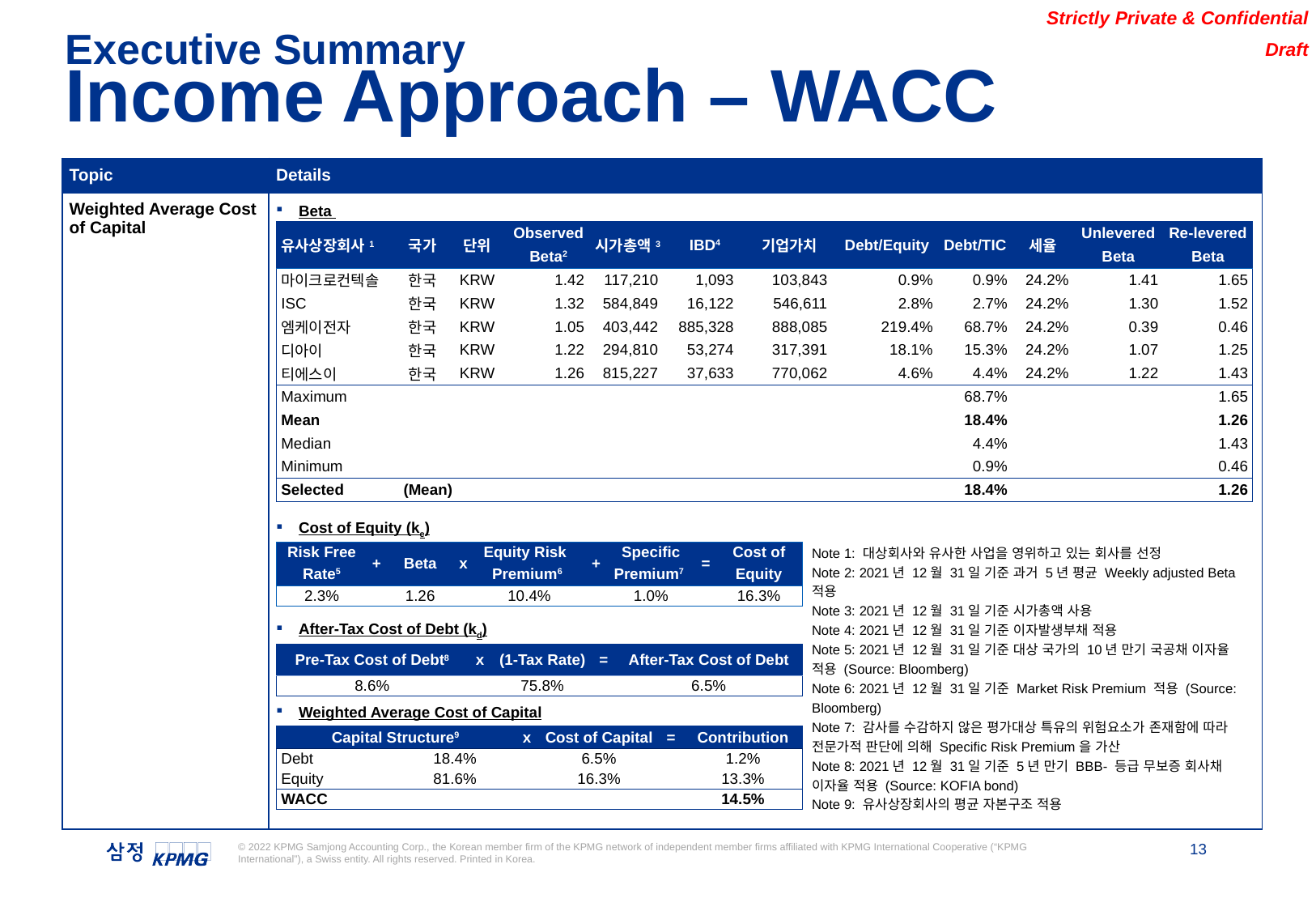

Executive Summary
Income Approach – WACC
| Topic | Details |
| --- | --- |
| Weighted Average Cost of Capital | Beta Cost of Equity (ke) After-Tax Cost of Debt (kd) Weighted Average Cost of Capital |
| 유사상장회사1 | 국가 | 단위 | Observed | 시가총액3 | IBD4 | 기업가치 | Debt/Equity | Debt/TIC | 세율 | Unlevered | Re-levered |
| --- | --- | --- | --- | --- | --- | --- | --- | --- | --- | --- | --- |
|  |  |  | Beta2 |  |  |  |  |  |  | Beta | Beta |
| 마이크로컨텍솔 | 한국 | KRW | 1.42 | 117,210 | 1,093 | 103,843 | 0.9% | 0.9% | 24.2% | 1.41 | 1.65 |
| ISC | 한국 | KRW | 1.32 | 584,849 | 16,122 | 546,611 | 2.8% | 2.7% | 24.2% | 1.30 | 1.52 |
| 엠케이전자 | 한국 | KRW | 1.05 | 403,442 | 885,328 | 888,085 | 219.4% | 68.7% | 24.2% | 0.39 | 0.46 |
| 디아이 | 한국 | KRW | 1.22 | 294,810 | 53,274 | 317,391 | 18.1% | 15.3% | 24.2% | 1.07 | 1.25 |
| 티에스이 | 한국 | KRW | 1.26 | 815,227 | 37,633 | 770,062 | 4.6% | 4.4% | 24.2% | 1.22 | 1.43 |
| Maximum |  |  |  |  |  |  |  | 68.7% |  |  | 1.65 |
| Mean |  |  |  |  |  |  |  | 18.4% |  |  | 1.26 |
| Median |  |  |  |  |  |  |  | 4.4% |  |  | 1.43 |
| Minimum |  |  |  |  |  |  |  | 0.9% |  |  | 0.46 |
| Selected | (Mean) |  |  |  |  |  |  | 18.4% |  |  | 1.26 |
| Risk Free | + | Beta | x | Equity Risk | + | Specific | = | Cost of |
| --- | --- | --- | --- | --- | --- | --- | --- | --- |
| Rate5 |  |  |  | Premium6 |  | Premium7 |  | Equity |
| 2.3% |  | 1.26 |  | 10.4% |  | 1.0% |  | 16.3% |
Note 1: 대상회사와 유사한 사업을 영위하고 있는 회사를 선정
Note 2: 2021년 12월 31일 기준 과거 5년 평균 Weekly adjusted Beta 적용
Note 3: 2021년 12월 31일 기준 시가총액 사용
Note 4: 2021년 12월 31일 기준 이자발생부채 적용
Note 5: 2021년 12월 31일 기준 대상 국가의 10년 만기 국공채 이자율 적용 (Source: Bloomberg)
Note 6: 2021년 12월 31일 기준 Market Risk Premium 적용 (Source: Bloomberg)
Note 7: 감사를 수감하지 않은 평가대상 특유의 위험요소가 존재함에 따라 전문가적 판단에 의해 Specific Risk Premium을 가산
Note 8: 2021년 12월 31일 기준 5년 만기 BBB- 등급 무보증 회사채 이자율 적용 (Source: KOFIA bond)
Note 9: 유사상장회사의 평균 자본구조 적용
| Pre-Tax Cost of Debt8 | x | (1-Tax Rate) | = | After-Tax Cost of Debt |
| --- | --- | --- | --- | --- |
| 8.6% |  | 75.8% |  | 6.5% |
| Capital Structure9 |  | x | Cost of Capital | = | Contribution |
| --- | --- | --- | --- | --- | --- |
| Debt | 18.4% |  | 6.5% |  | 1.2% |
| Equity | 81.6% |  | 16.3% |  | 13.3% |
| WACC |  |  |  |  | 14.5% |